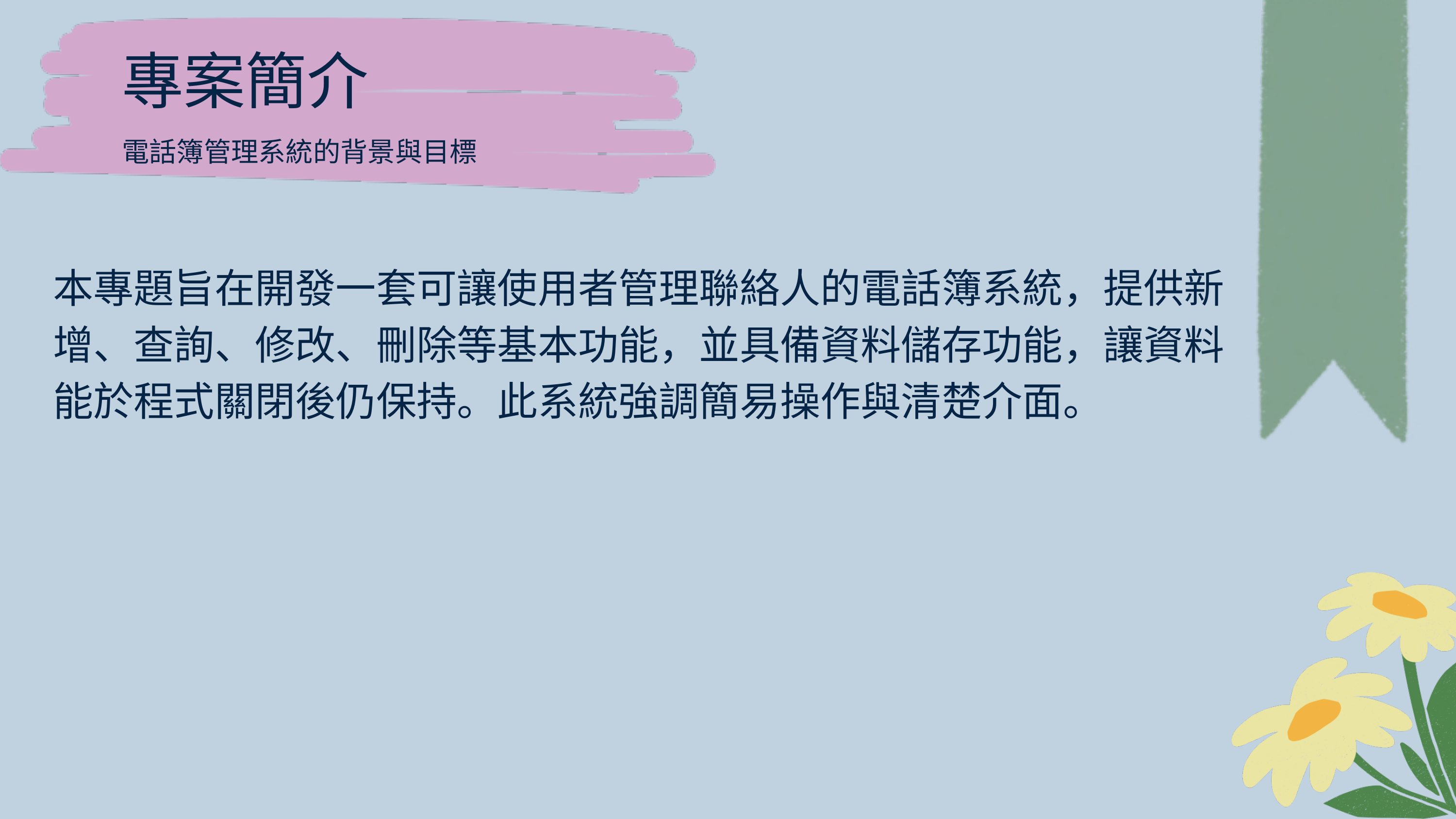

專案簡介
電話簿管理系統的背景與目標

本專題旨在開發一套可讓使用者管理聯絡人的電話簿系統，提供新增、查詢、修改、刪除等基本功能，並具備資料儲存功能，讓資料能於程式關閉後仍保持。此系統強調簡易操作與清楚介面。